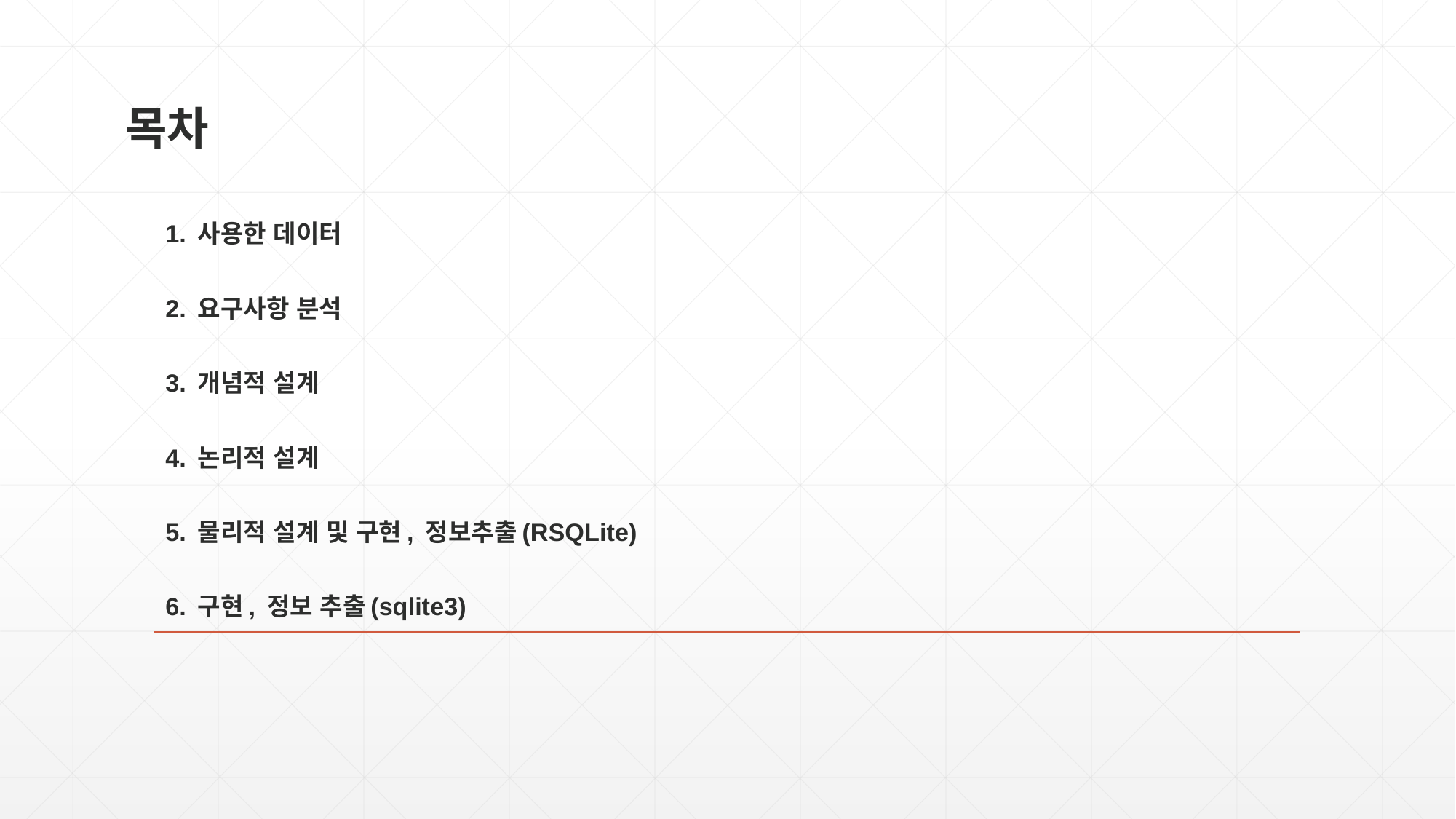

목차
# 1. 사용한 데이터 2. 요구사항 분석 3. 개념적 설계 4. 논리적 설계 5. 물리적 설계 및 구현, 정보추출(RSQLite) 6. 구현, 정보 추출(sqlite3)